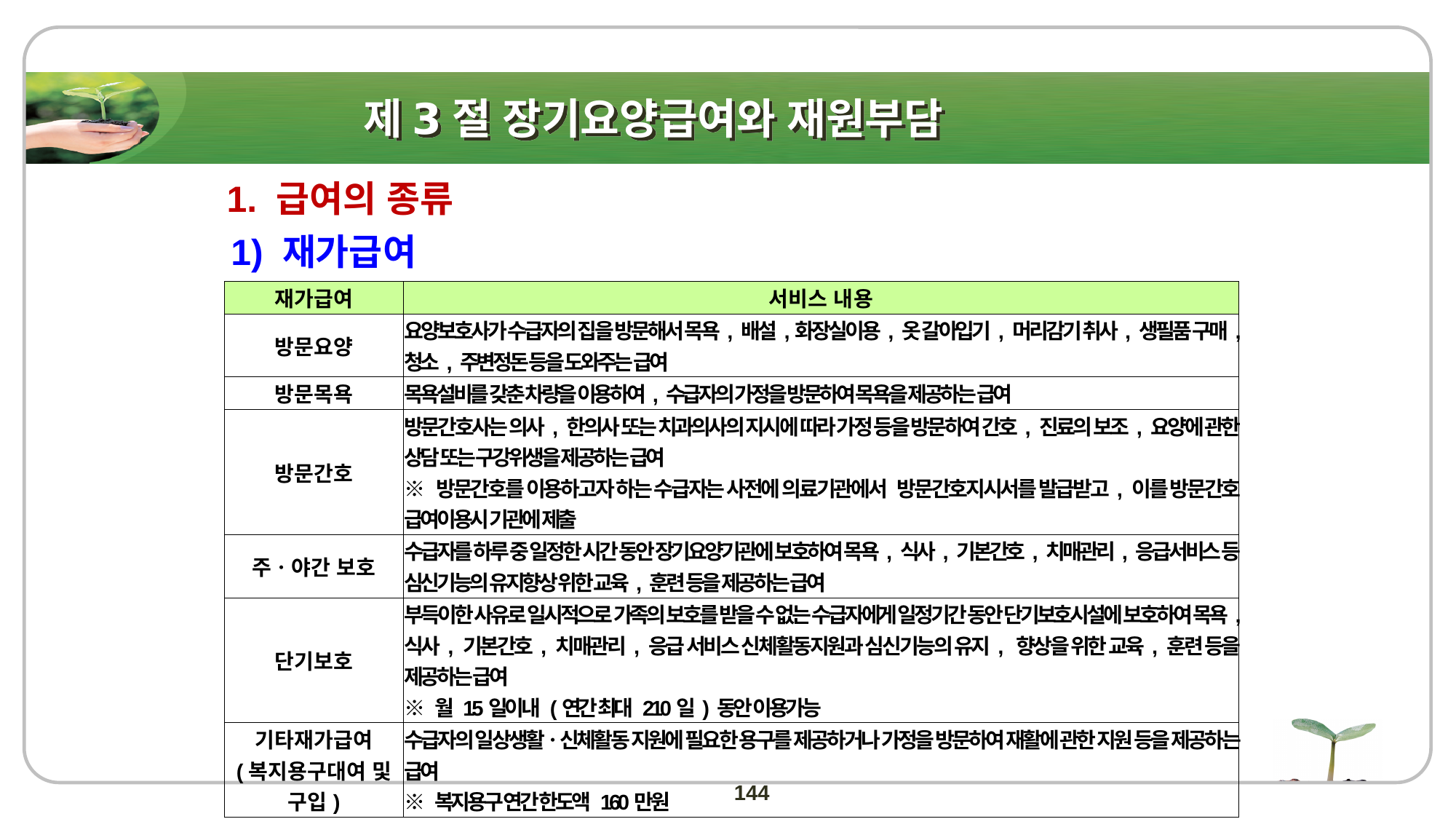

제3절 장기요양급여와 재원부담
1. 급여의 종류
1) 재가급여
| 재가급여 | 서비스 내용 |
| --- | --- |
| 방문요양 | 요양보호사가 수급자의 집을 방문해서 목욕, 배설,화장실이용, 옷 갈아입기, 머리감기 취사, 생필품 구매, 청소, 주변정돈 등을 도와주는 급여 |
| 방문목욕 | 목욕설비를 갖춘 차량을 이용하여, 수급자의 가정을 방문하여 목욕을 제공하는 급여 |
| 방문간호 | 방문간호사는 의사, 한의사 또는 치과의사의 지시에 따라 가정 등을 방문하여 간호, 진료의 보조, 요양에 관한 상담 또는 구강위생을 제공하는 급여 ※ 방문간호를 이용하고자 하는 수급자는 사전에 의료기관에서 방문간호지시서를 발급받고, 이를 방문간호 급여이용시 기관에 제출 |
| 주ㆍ야간 보호 | 수급자를 하루 중 일정한 시간 동안 장기요양기관에 보호하여 목욕, 식사, 기본간호, 치매관리, 응급서비스 등 심신기능의 유지향상 위한 교육, 훈련 등을 제공하는 급여 |
| 단기보호 | 부득이한 사유로 일시적으로 가족의 보호를 받을 수 없는 수급자에게 일정기간 동안 단기보호시설에 보호하여 목욕, 식사, 기본간호, 치매관리, 응급 서비스 신체활동지원과 심신기능의 유지, 향상을 위한 교육, 훈련 등을 제공하는 급여 ※ 월 15일이내 (연간 최대 210일) 동안 이용가능 |
| 기타재가급여 (복지용구대여 및 구입) | 수급자의 일상생활ㆍ신체활동 지원에 필요한 용구를 제공하거나 가정을 방문하여 재활에 관한 지원 등을 제공하는 급여 ※ 복지용구 연간 한도액 160만원 |
144